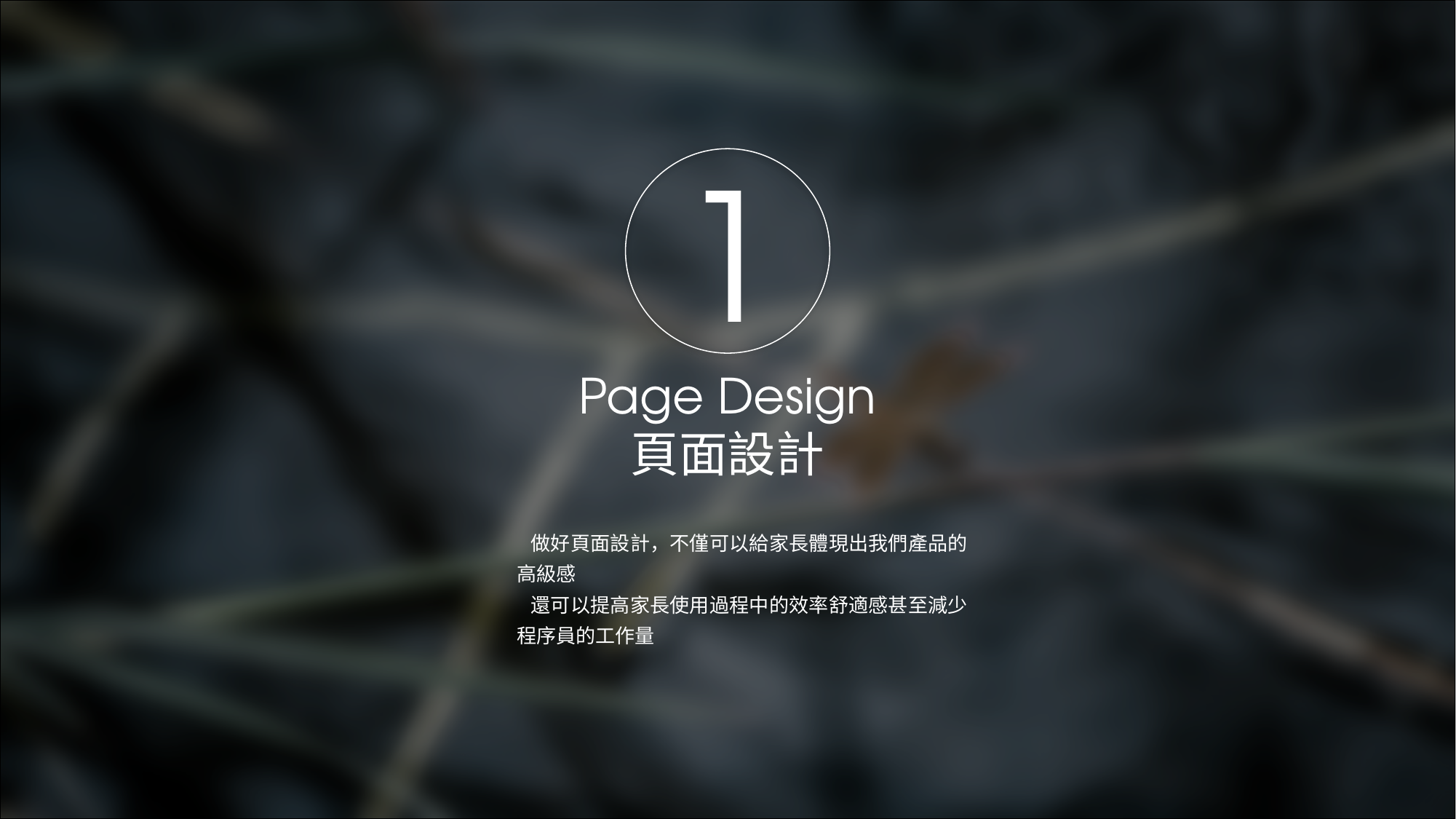

1
Page Design
頁面設計
  做好頁面設計，不僅可以給家長體現出我們產品的高級感
  還可以提高家長使用過程中的效率舒適感甚至減少程序員的工作量